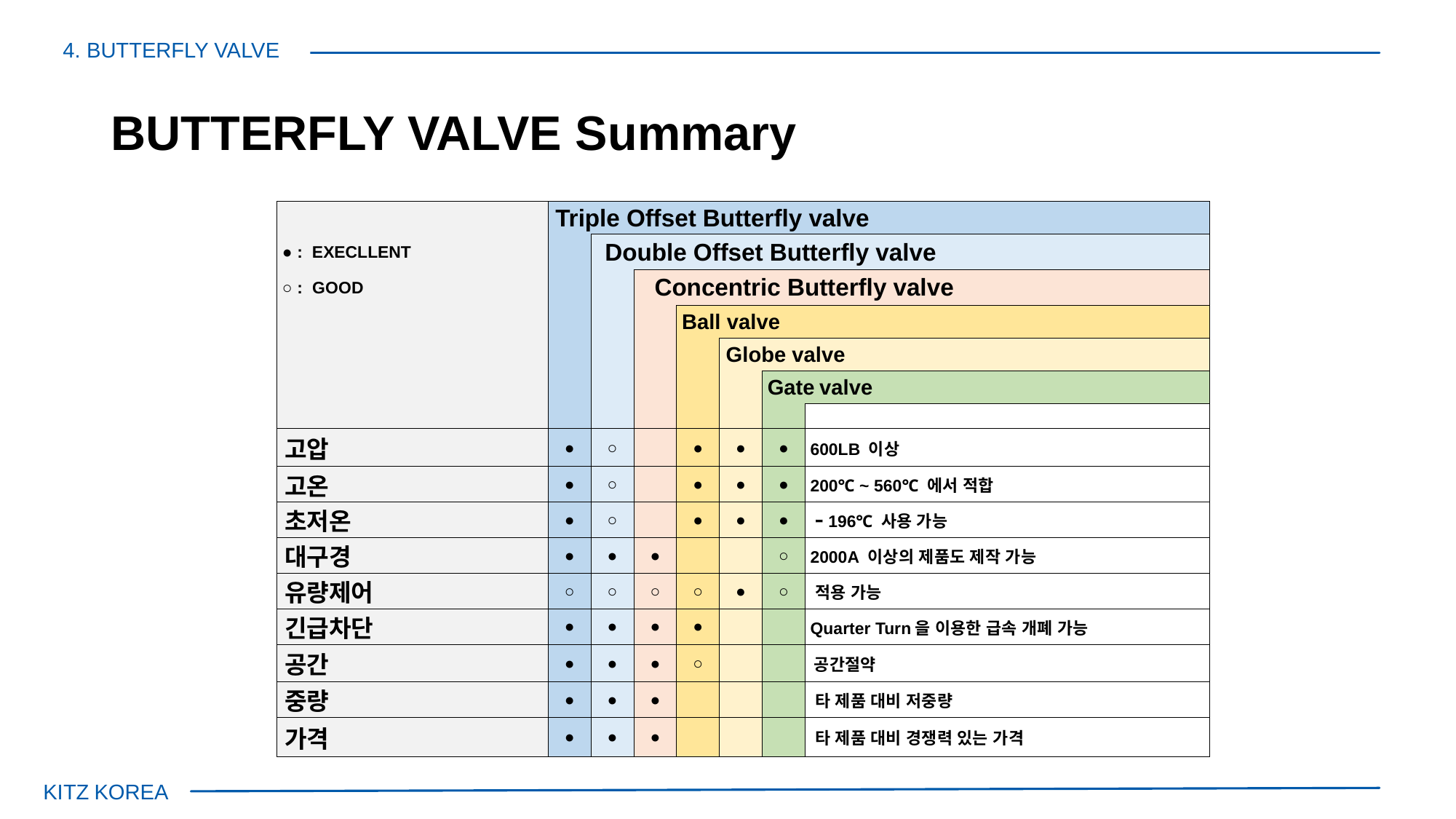

4. BUTTERFLY VALVE
# BUTTERFLY VALVE Summary
|  | Triple Offset Butterfly valve |  |  |  |  |  |  |
| --- | --- | --- | --- | --- | --- | --- | --- |
| ● : EXECLLENT |  | Double Offset Butterfly valve |  |  |  |  |  |
| ○ : GOOD |  |  | Concentric Butterfly valve |  |  |  |  |
|  |  |  |  | Ball valve |  |  |  |
|  |  |  |  |  | Globe valve |  |  |
|  |  |  |  |  |  | Gate valve |  |
|  |  |  |  |  |  |  |  |
| 고압 | ● | ○ |  | ● | ● | ● | 600LB 이상 |
| 고온 | ● | ○ |  | ● | ● | ● | 200℃ ~ 560℃ 에서 적합 |
| 초저온 | ● | ○ |  | ● | ● | ● | ｰ196℃ 사용 가능 |
| 대구경 | ● | ● | ● |  |  | ○ | 2000A 이상의 제품도 제작 가능 |
| 유량제어 | ○ | ○ | ○ | ○ | ● | ○ | 적용 가능 |
| 긴급차단 | ● | ● | ● | ● |  |  | Quarter Turn을 이용한 급속 개폐 가능 |
| 공간 | ● | ● | ● | ○ |  |  | 공간절약 |
| 중량 | ● | ● | ● |  |  |  | 타 제품 대비 저중량 |
| 가격 | ● | ● | ● |  |  |  | 타 제품 대비 경쟁력 있는 가격 |